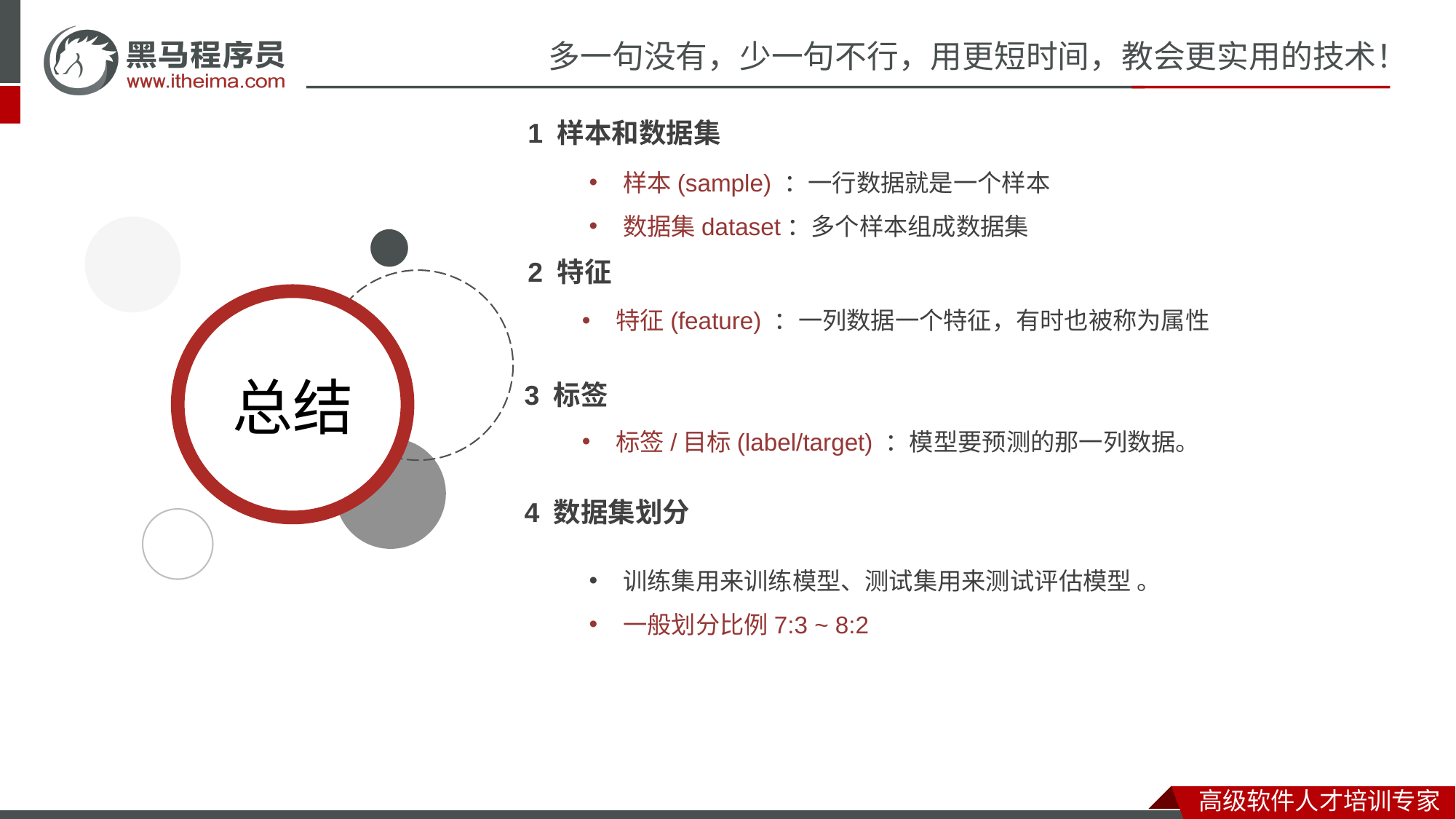

1 样本和数据集
样本(sample) ：一行数据就是一个样本
数据集dataset：多个样本组成数据集
2 特征
特征(feature) ：一列数据一个特征，有时也被称为属性
3 标签
标签/目标(label/target) ：模型要预测的那一列数据。
4 数据集划分
训练集用来训练模型、测试集用来测试评估模型 。
一般划分比例7:3 ~ 8:2